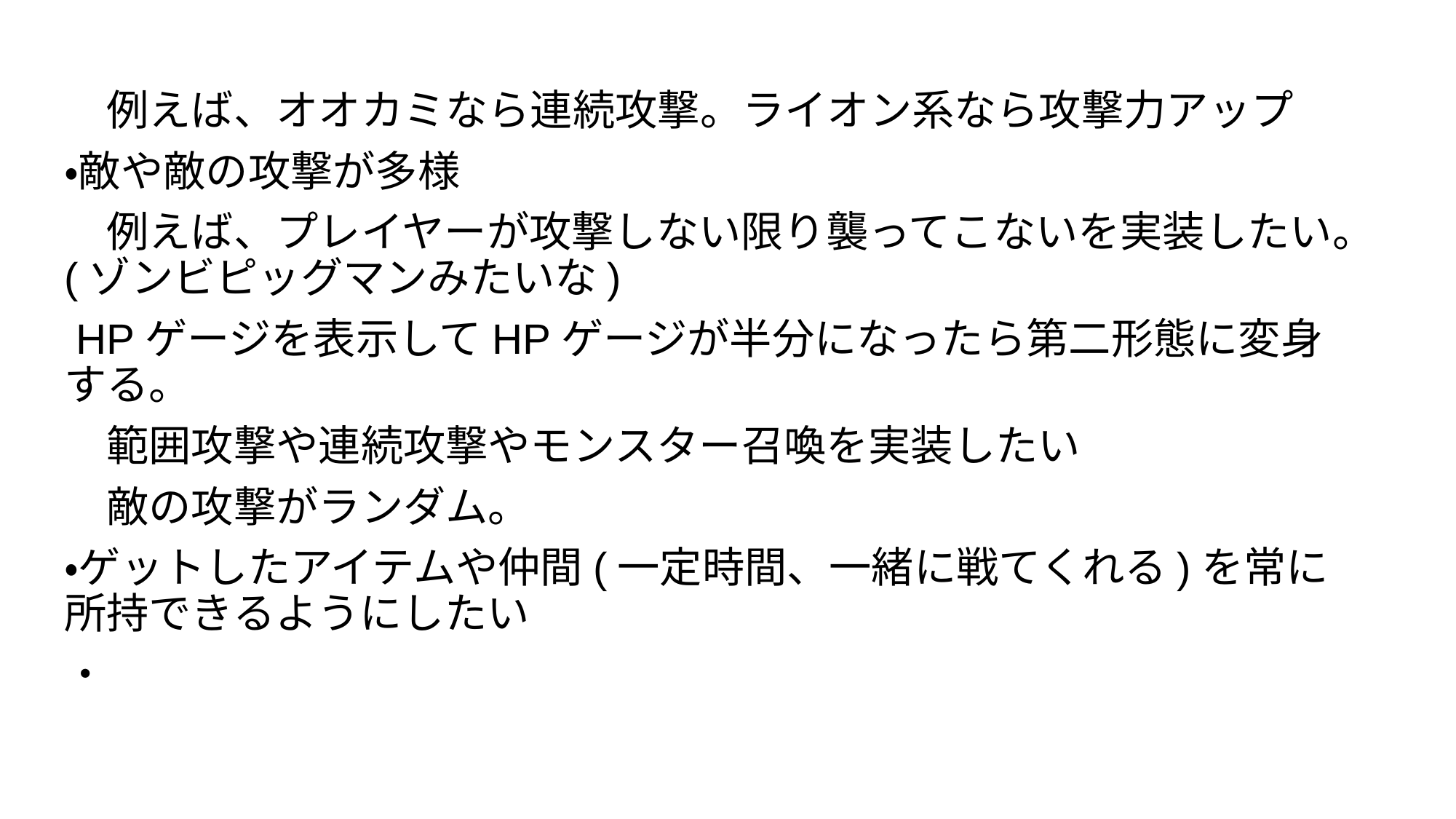

例えば、オオカミなら連続攻撃。ライオン系なら攻撃力アップ
・敵や敵の攻撃が多様
　例えば、プレイヤーが攻撃しない限り襲ってこないを実装したい。(ゾンビピッグマンみたいな)
 HPゲージを表示してHPゲージが半分になったら第二形態に変身する。
　範囲攻撃や連続攻撃やモンスター召喚を実装したい
　敵の攻撃がランダム。
・ゲットしたアイテムや仲間(一定時間、一緒に戦てくれる)を常に所持できるようにしたい
・